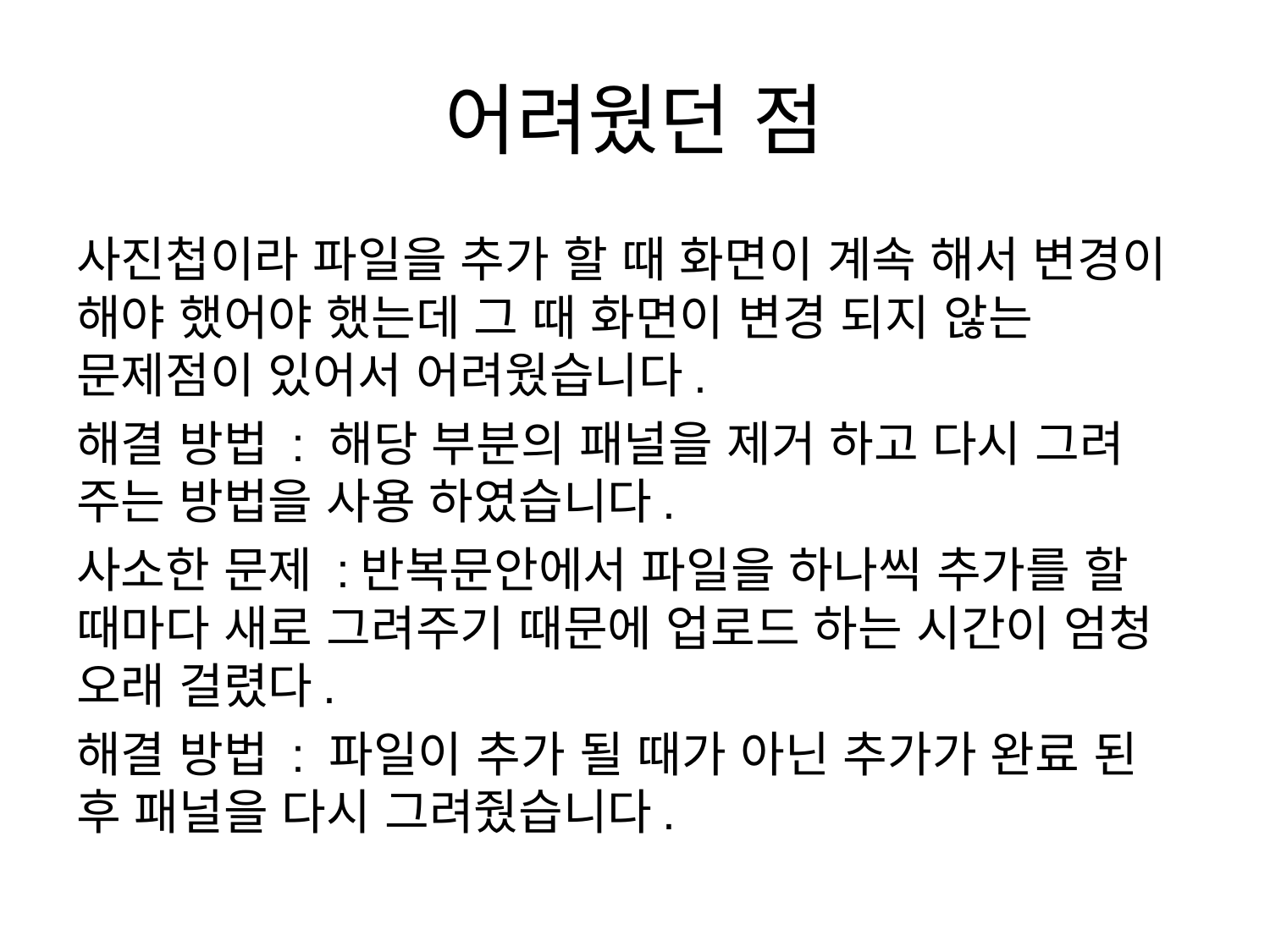

# 어려웠던 점
사진첩이라 파일을 추가 할 때 화면이 계속 해서 변경이 해야 했어야 했는데 그 때 화면이 변경 되지 않는 문제점이 있어서 어려웠습니다.
해결 방법 : 해당 부분의 패널을 제거 하고 다시 그려 주는 방법을 사용 하였습니다.
사소한 문제 :반복문안에서 파일을 하나씩 추가를 할 때마다 새로 그려주기 때문에 업로드 하는 시간이 엄청 오래 걸렸다.
해결 방법 : 파일이 추가 될 때가 아닌 추가가 완료 된 후 패널을 다시 그려줬습니다.